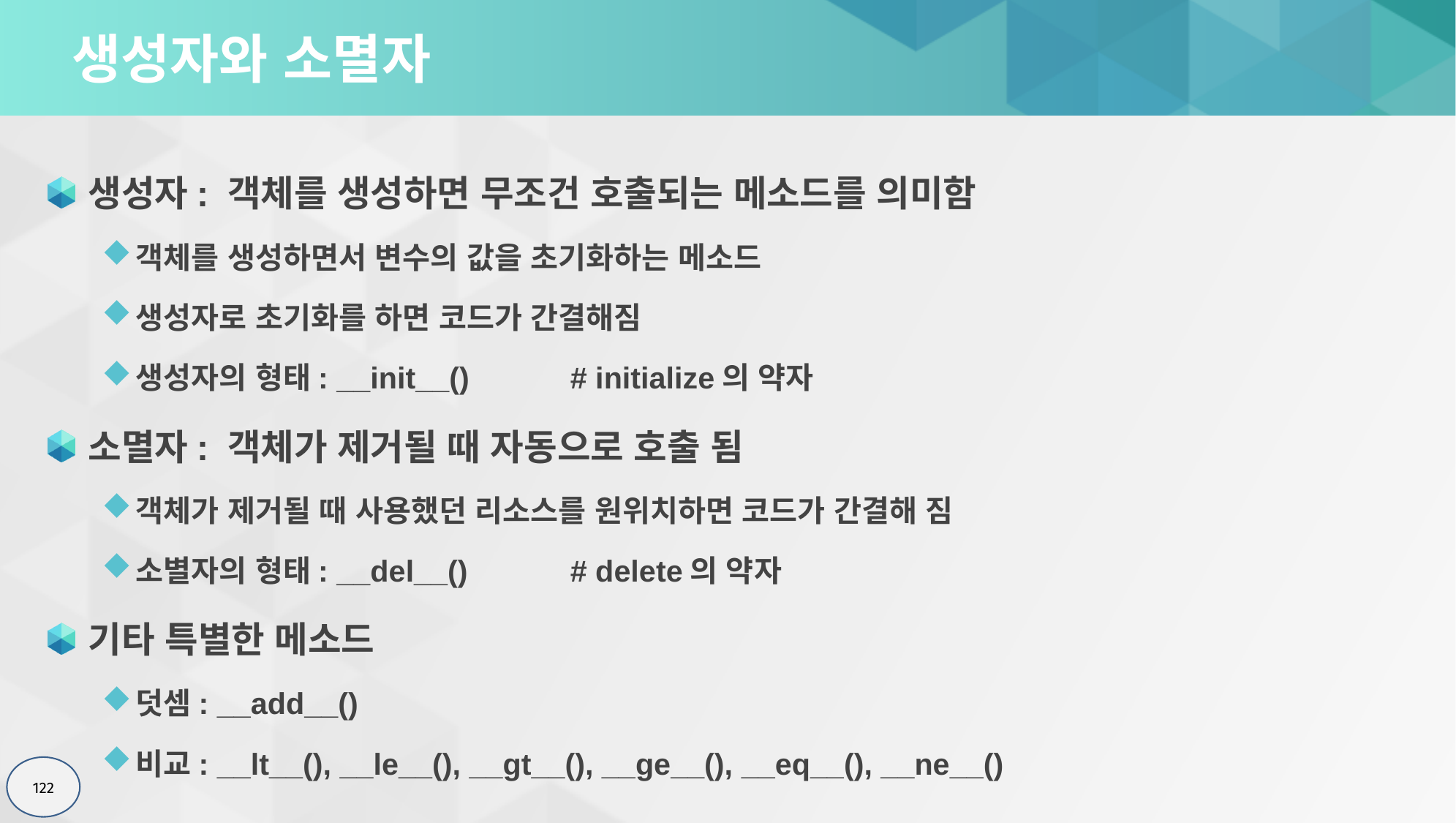

# 생성자와 소멸자
생성자: 객체를 생성하면 무조건 호출되는 메소드를 의미함
객체를 생성하면서 변수의 값을 초기화하는 메소드
생성자로 초기화를 하면 코드가 간결해짐
생성자의 형태: __init__()	# initialize의 약자
소멸자: 객체가 제거될 때 자동으로 호출 됨
객체가 제거될 때 사용했던 리소스를 원위치하면 코드가 간결해 짐
소별자의 형태: __del__()	# delete의 약자
기타 특별한 메소드
덧셈: __add__()
비교: __lt__(), __le__(), __gt__(), __ge__(), __eq__(), __ne__()